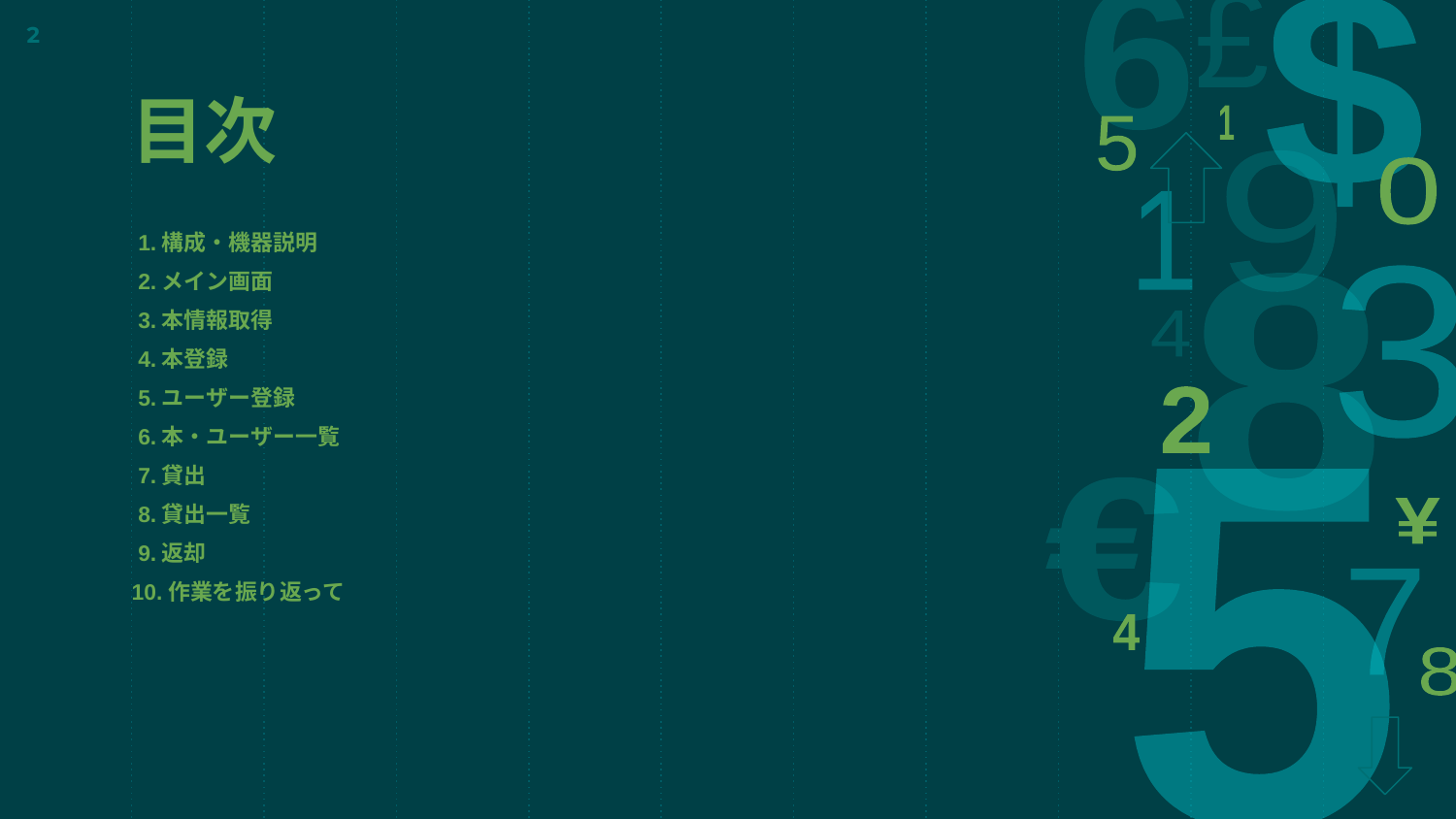

2
# 目次
 1.構成・機器説明
 2.メイン画面
 3.本情報取得
 4.本登録
 5.ユーザー登録
 6.本・ユーザー一覧
 7.貸出
 8.貸出一覧
 9.返却
10.作業を振り返って